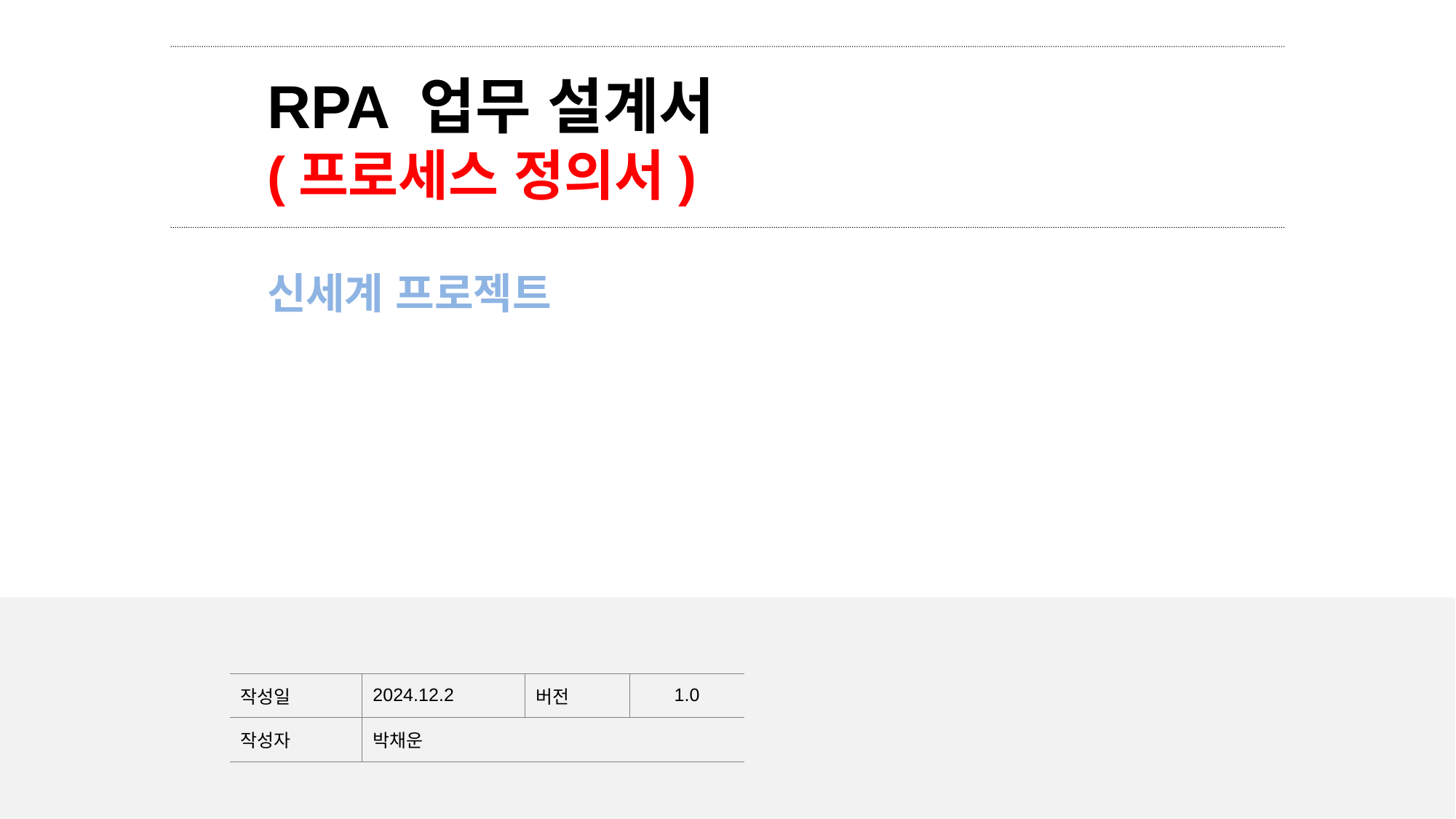

RPA 업무 설계서
(프로세스 정의서)

신세계 프로젝트

| 작성일 | 2024.12.2 | 버전 | 1.0 |
| --- | --- | --- | --- |
| 작성자 | 박채운 |  |  |